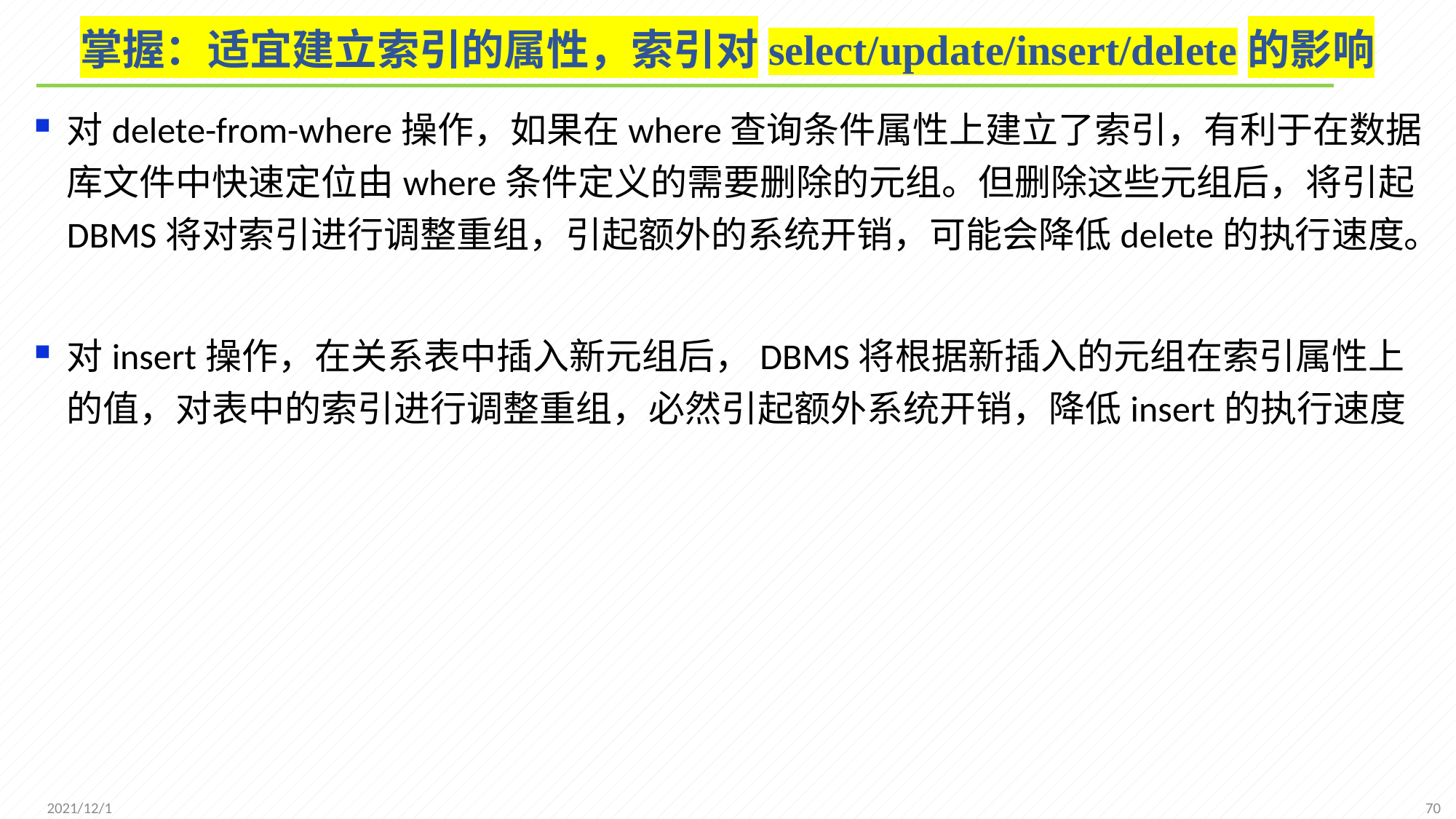

# 掌握：适宜建立索引的属性，索引对select/update/insert/delete的影响
对delete-from-where操作，如果在where查询条件属性上建立了索引，有利于在数据库文件中快速定位由where条件定义的需要删除的元组。但删除这些元组后，将引起DBMS将对索引进行调整重组，引起额外的系统开销，可能会降低delete的执行速度。

对insert操作，在关系表中插入新元组后，DBMS将根据新插入的元组在索引属性上的值，对表中的索引进行调整重组，必然引起额外系统开销，降低insert的执行速度

70
2021/12/1